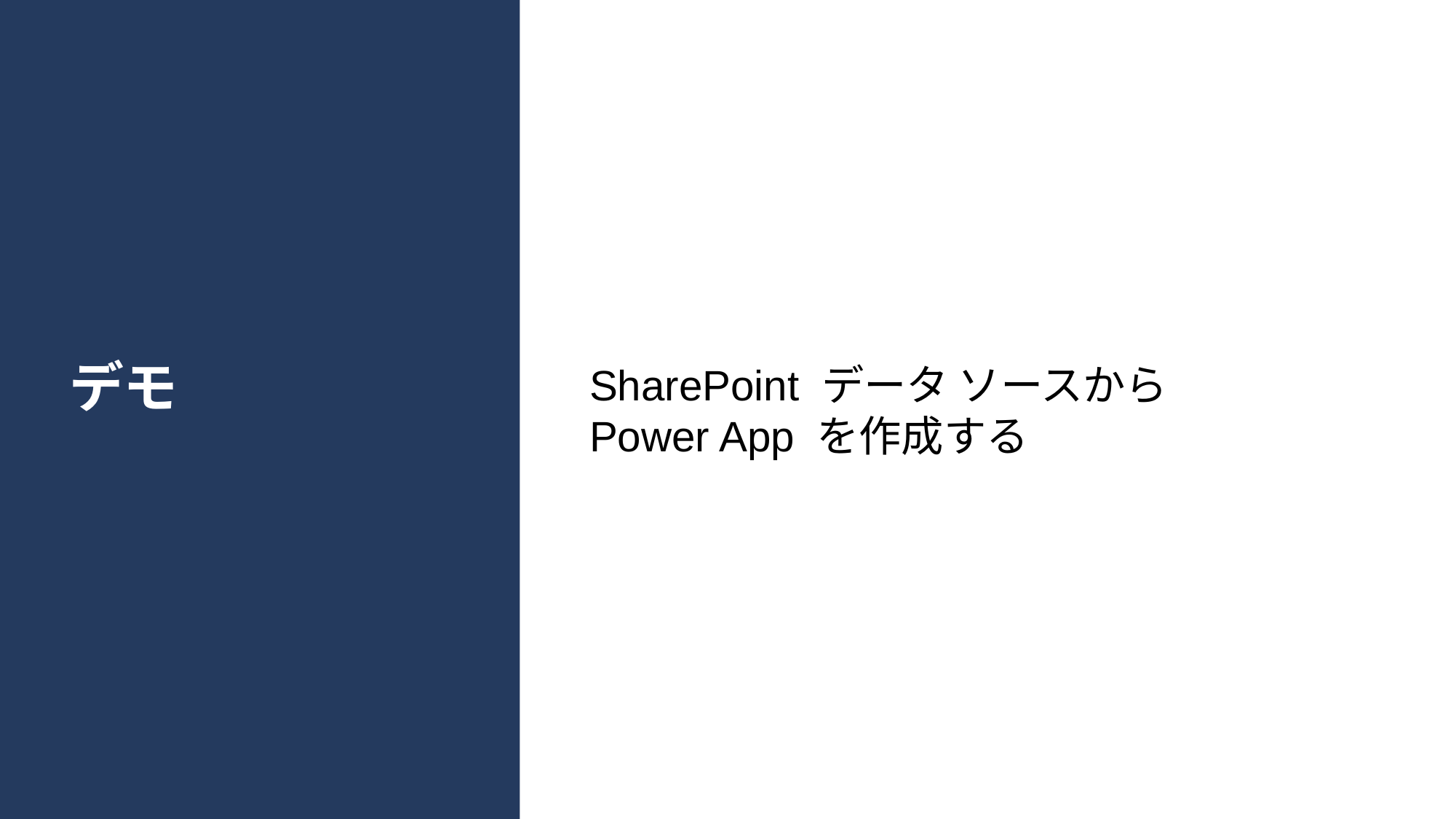

# デモ
SharePoint データ ソースから Power App を作成する